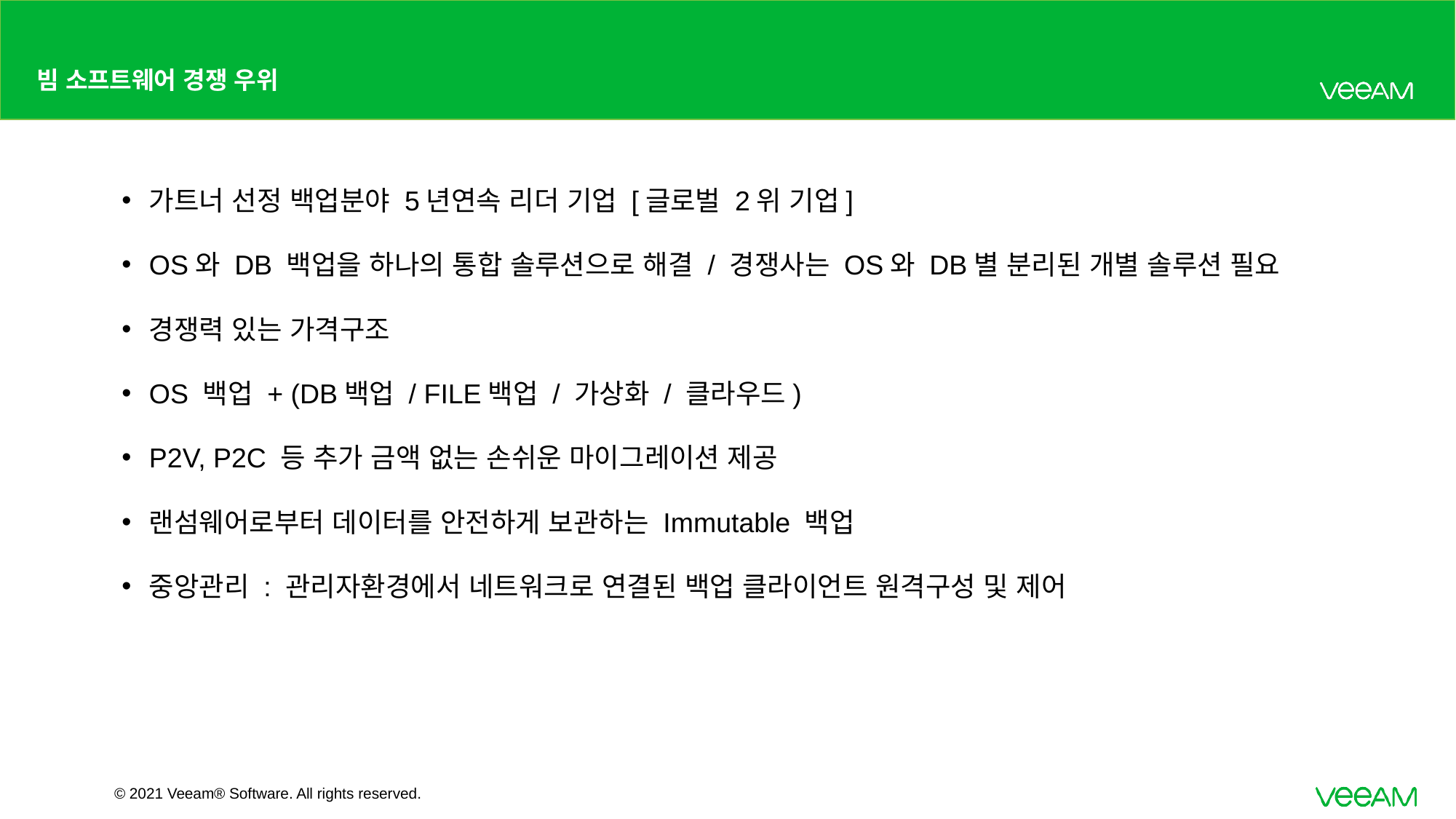

# 빔 소프트웨어 경쟁 우위
가트너 선정 백업분야 5년연속 리더 기업 [글로벌 2위 기업]
OS와 DB 백업을 하나의 통합 솔루션으로 해결 / 경쟁사는 OS와 DB별 분리된 개별 솔루션 필요
경쟁력 있는 가격구조
OS 백업 + (DB백업 / FILE백업 / 가상화 / 클라우드)
P2V, P2C 등 추가 금액 없는 손쉬운 마이그레이션 제공
랜섬웨어로부터 데이터를 안전하게 보관하는 Immutable 백업
중앙관리 : 관리자환경에서 네트워크로 연결된 백업 클라이언트 원격구성 및 제어